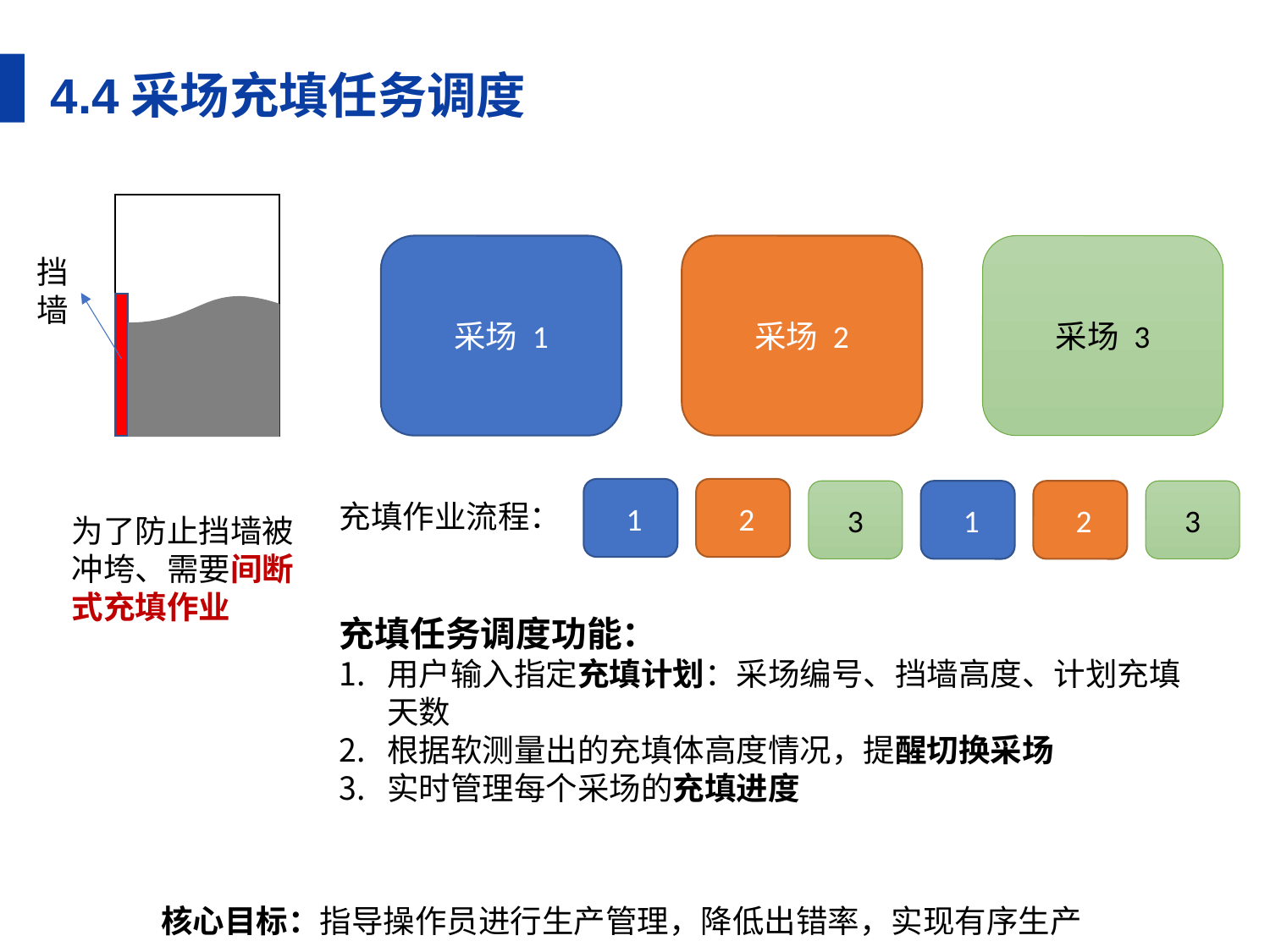

4.4采场充填任务调度

采场 1
采场 2
采场 3
挡墙

 1
 2
3
 1
 2
3
充填作业流程：
为了防止挡墙被冲垮、需要间断式充填作业
充填任务调度功能：
用户输入指定充填计划：采场编号、挡墙高度、计划充填天数
根据软测量出的充填体高度情况，提醒切换采场
实时管理每个采场的充填进度

核心目标：指导操作员进行生产管理，降低出错率，实现有序生产